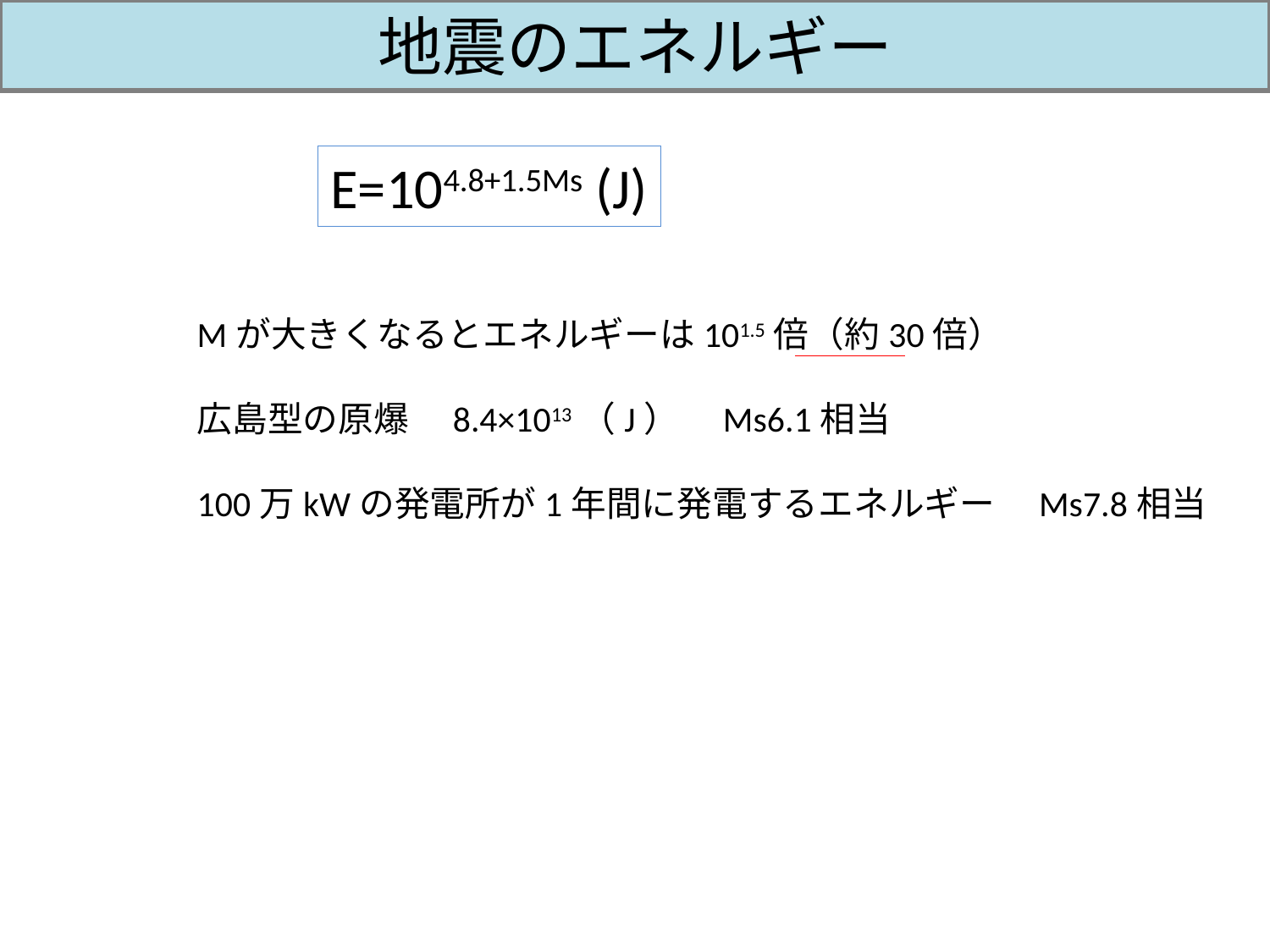

# 地震のエネルギー
E=104.8+1.5Ms (J)
Mが大きくなるとエネルギーは101.5倍（約30倍）

広島型の原爆　8.4×1013（J）　Ms6.1相当

100万kWの発電所が1年間に発電するエネルギー　Ms7.8相当